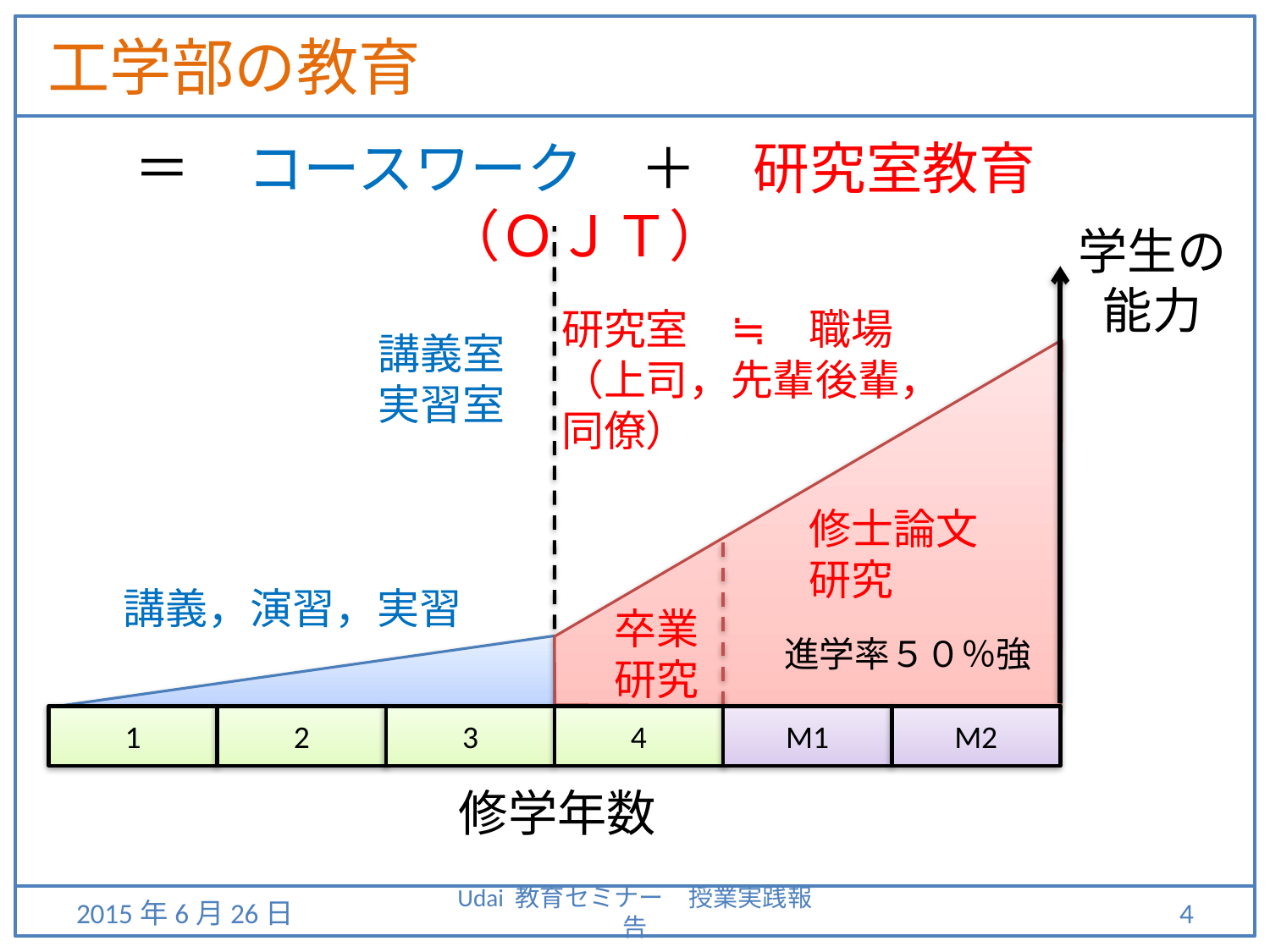

# 工学部の教育
＝　コースワーク　＋　研究室教育（ＯＪＴ）
学生の
能力
研究室　≒　職場
（上司，先輩後輩，
同僚）
講義室
実習室

修士論文
研究
講義，演習，実習
卒業
研究
進学率５０％強

1
2
3
4
M1
M2
修学年数
2015年6月26日
Udai 教育セミナー　授業実践報告
4